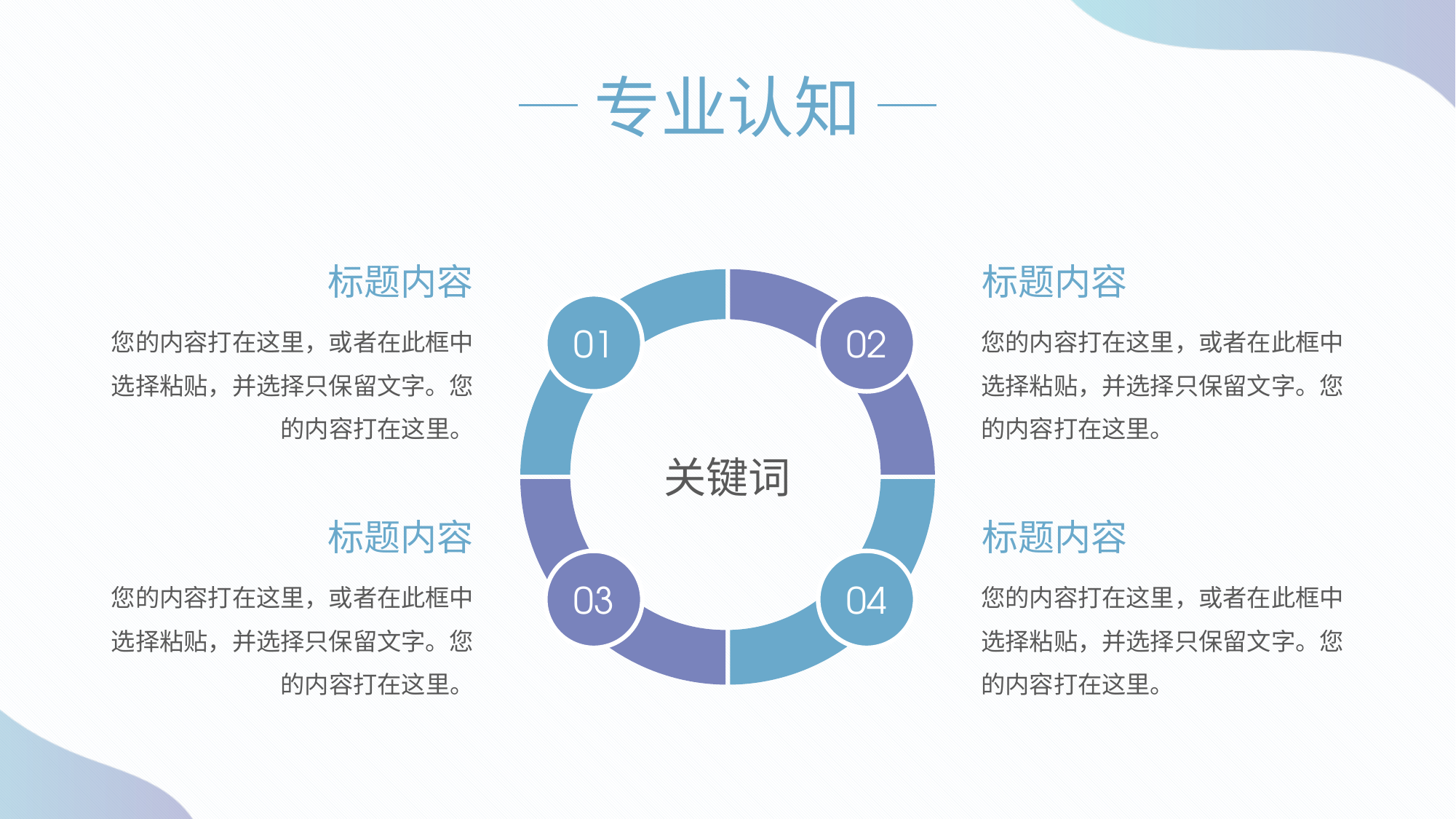

专业认知
标题内容
您的内容打在这里，或者在此框中选择粘贴，并选择只保留文字。您的内容打在这里。
标题内容
您的内容打在这里，或者在此框中选择粘贴，并选择只保留文字。您的内容打在这里。
标题内容
您的内容打在这里，或者在此框中选择粘贴，并选择只保留文字。您的内容打在这里。
标题内容
您的内容打在这里，或者在此框中选择粘贴，并选择只保留文字。您的内容打在这里。

01
02

03
04
关键词